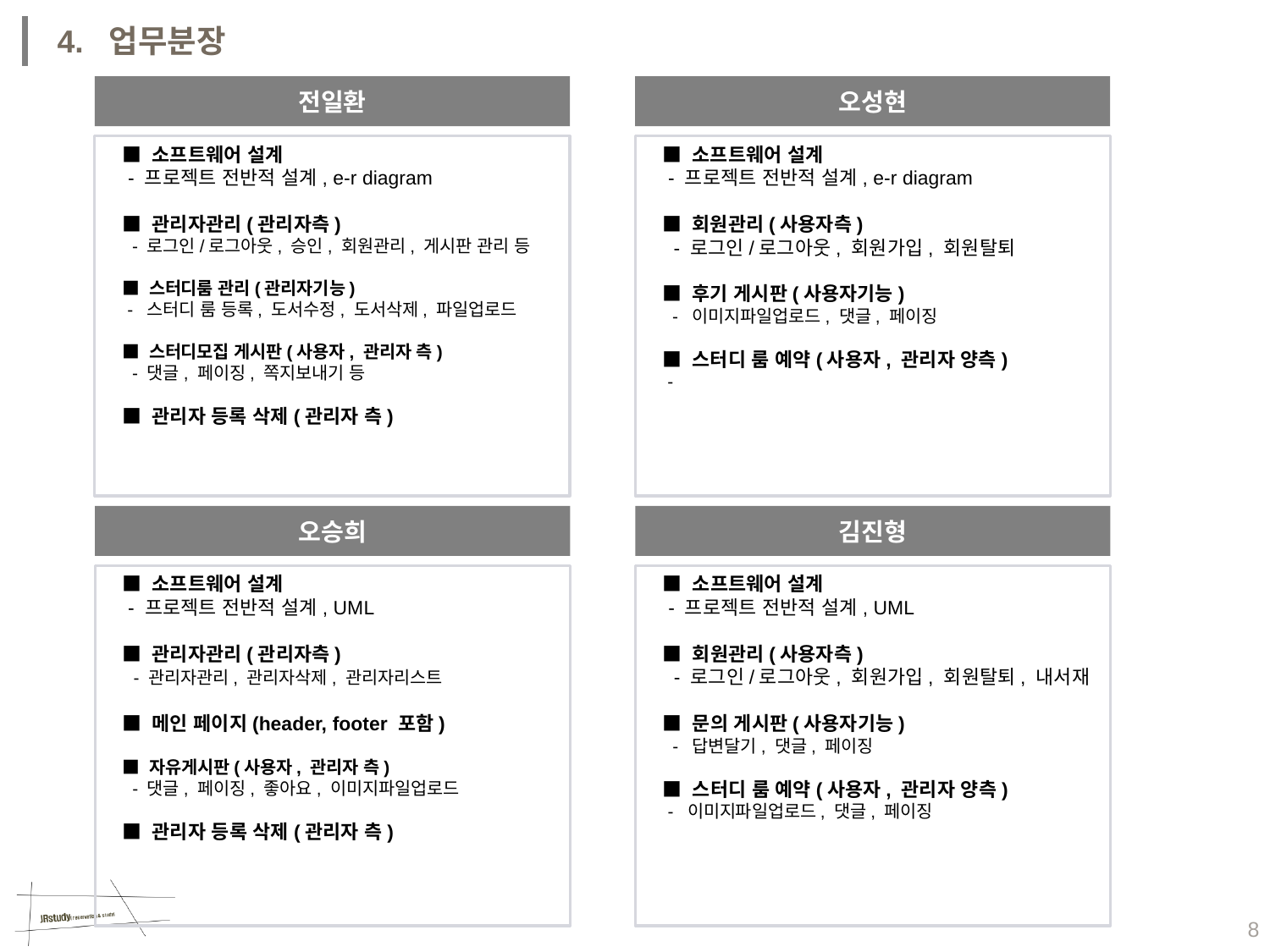

4.  업무분장
전일환

오성현

■ 소프트웨어 설계
 - 프로젝트 전반적 설계, e-r diagram

■ 회원관리(사용자측)
  - 로그인/로그아웃, 회원가입, 회원탈퇴

■ 후기 게시판(사용자기능)
  -  이미지파일업로드, 댓글, 페이징

■ 스터디 룸 예약(사용자, 관리자 양측)
 -

■ 소프트웨어 설계
 - 프로젝트 전반적 설계, e-r diagram

■ 관리자관리(관리자측)
  - 로그인/로그아웃, 승인, 회원관리, 게시판 관리 등

■ 스터디룸 관리(관리자기능)
 -  스터디 룸 등록, 도서수정, 도서삭제, 파일업로드

■ 스터디모집 게시판(사용자, 관리자 측)
  - 댓글, 페이징, 쪽지보내기 등

■ 관리자 등록 삭제(관리자 측)

오승희

김진형

■ 소프트웨어 설계
 - 프로젝트 전반적 설계, UML

■ 회원관리(사용자측)
  - 로그인/로그아웃, 회원가입, 회원탈퇴, 내서재

■ 문의 게시판(사용자기능)
  -  답변달기, 댓글, 페이징

■ 스터디 룸 예약(사용자, 관리자 양측)
 -  이미지파일업로드, 댓글, 페이징

■ 소프트웨어 설계
 - 프로젝트 전반적 설계, UML

■ 관리자관리(관리자측)
  - 관리자관리, 관리자삭제, 관리자리스트

■ 메인 페이지(header, footer 포함)

■ 자유게시판(사용자, 관리자 측)
  - 댓글, 페이징, 좋아요, 이미지파일업로드

■ 관리자 등록 삭제(관리자 측)
8